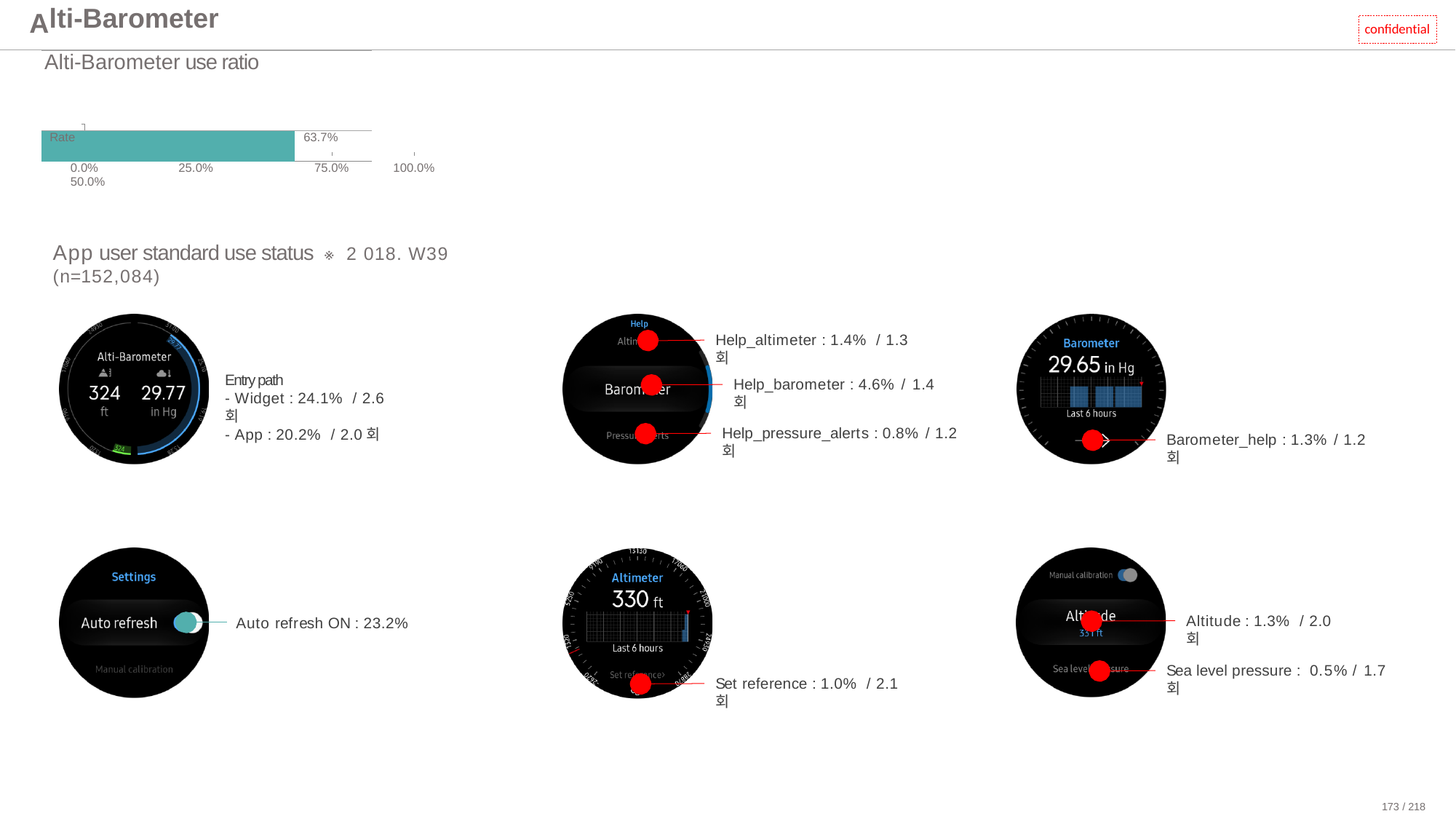

| lti-Barometer |  |  |
| --- | --- | --- |
| Alti-Barometer use ratio |  |  |
| Rate | 63.7% |  |
| 0.0% 25.0% 50.0% | 75.0% | 100.0% |
A
confidential

App user standard use status ※2018. W39 (n=152,084)

Help_altimeter : 1.4% / 1.3회

Entry path
- Widget : 24.1% / 2.6회
- App : 20.2% / 2.0회

Help_barometer : 4.6% / 1.4회

Help_pressure_alerts : 0.8% / 1.2회

Barometer_help : 1.3% / 1.2회

Altitude : 1.3% / 2.0회

Auto refresh ON : 23.2%

Sea level pressure :  0.5% / 1.7회

Set reference : 1.0% / 2.1회

173 / 218